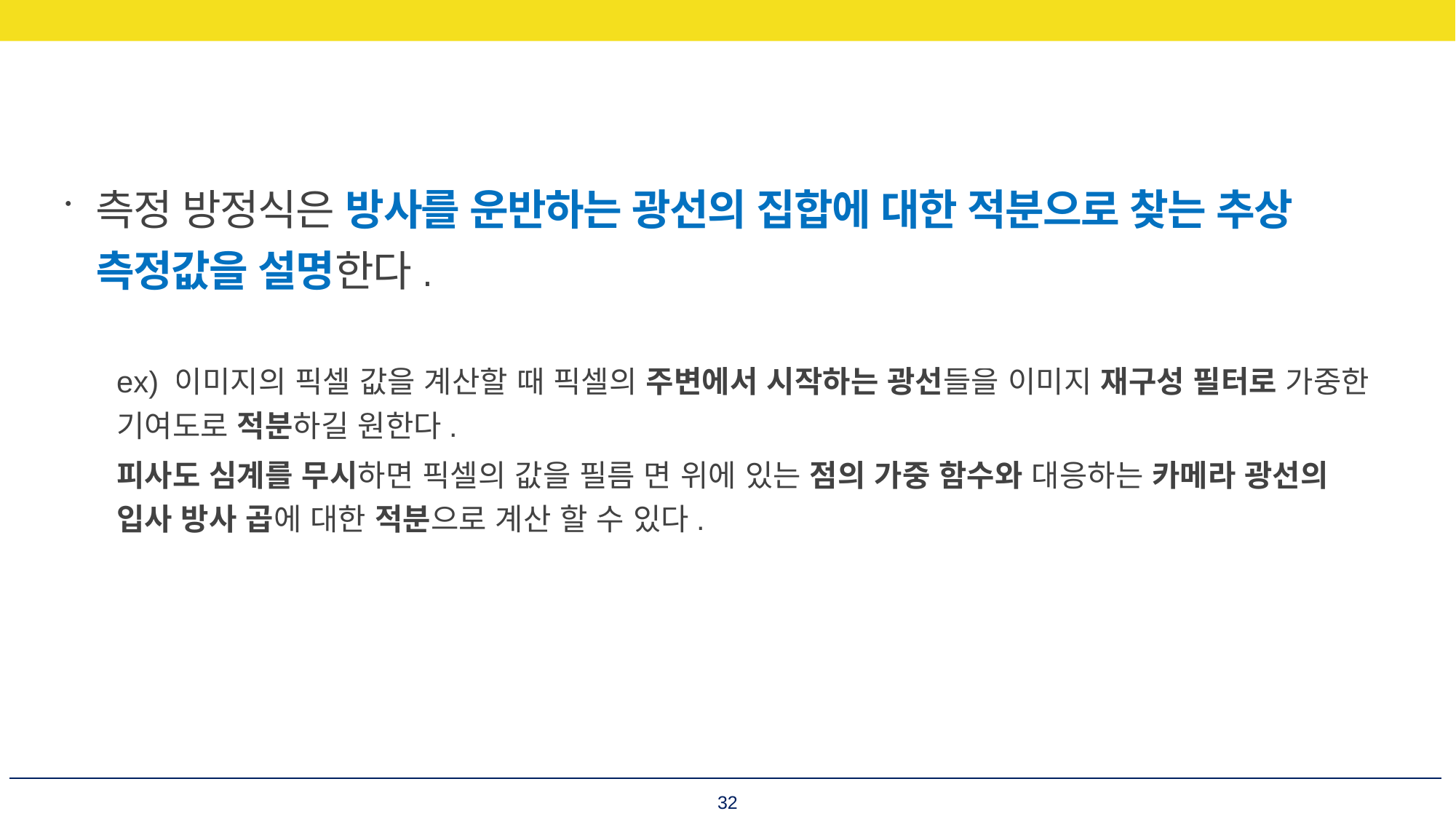

측정 방정식은 방사를 운반하는 광선의 집합에 대한 적분으로 찾는 추상 측정값을 설명한다.

ex) 이미지의 픽셀 값을 계산할 때 픽셀의 주변에서 시작하는 광선들을 이미지 재구성 필터로 가중한 기여도로 적분하길 원한다.
피사도 심계를 무시하면 픽셀의 값을 필름 면 위에 있는 점의 가중 함수와 대응하는 카메라 광선의 입사 방사 곱에 대한 적분으로 계산 할 수 있다.
32